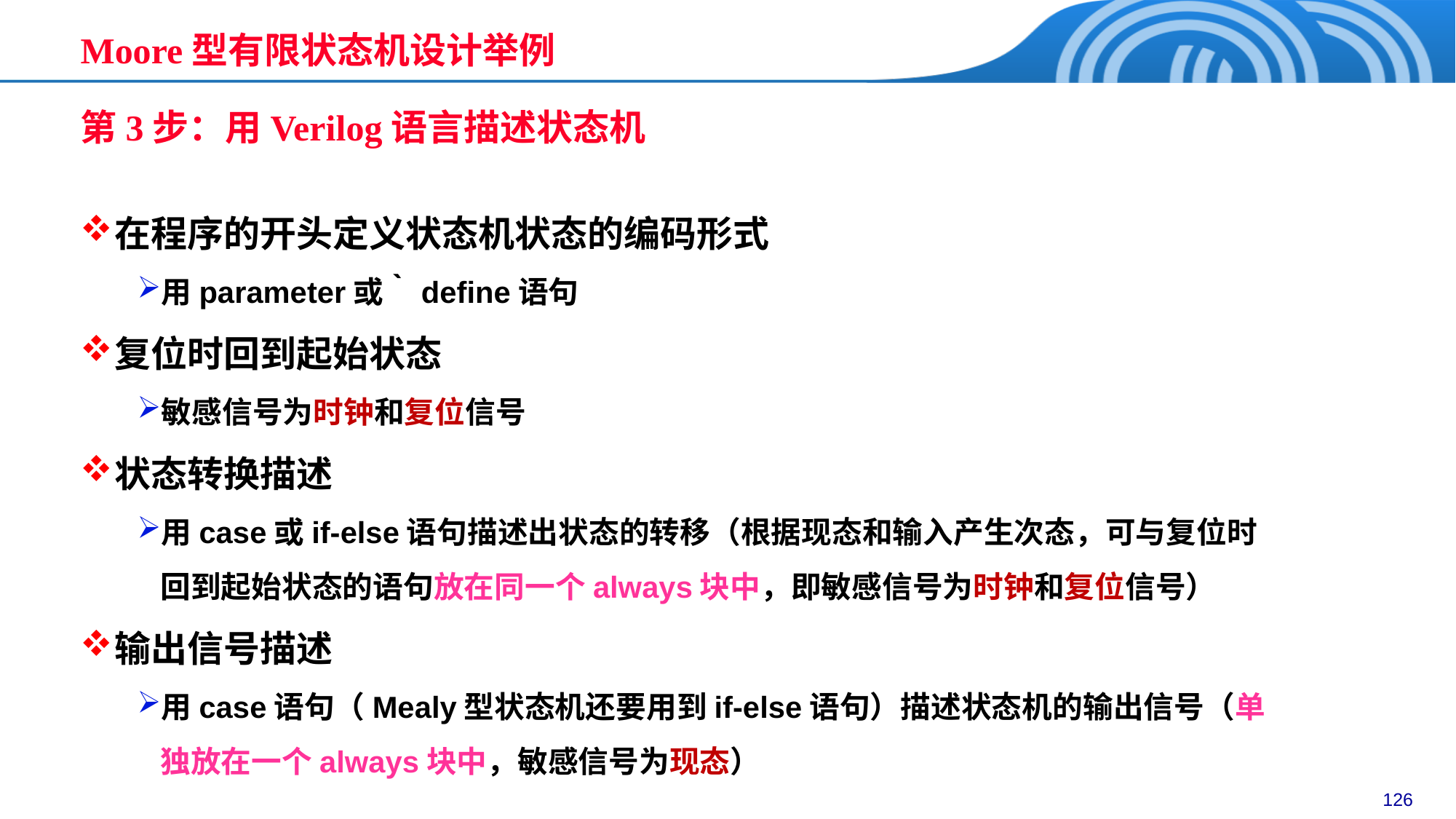

Moore型有限状态机设计举例
第3步：用Verilog语言描述状态机
在程序的开头定义状态机状态的编码形式
用parameter或‵define语句
复位时回到起始状态
敏感信号为时钟和复位信号
状态转换描述
用case或if-else语句描述出状态的转移（根据现态和输入产生次态，可与复位时回到起始状态的语句放在同一个always块中，即敏感信号为时钟和复位信号）
输出信号描述
用case语句（Mealy型状态机还要用到if-else语句）描述状态机的输出信号（单独放在一个always块中，敏感信号为现态）